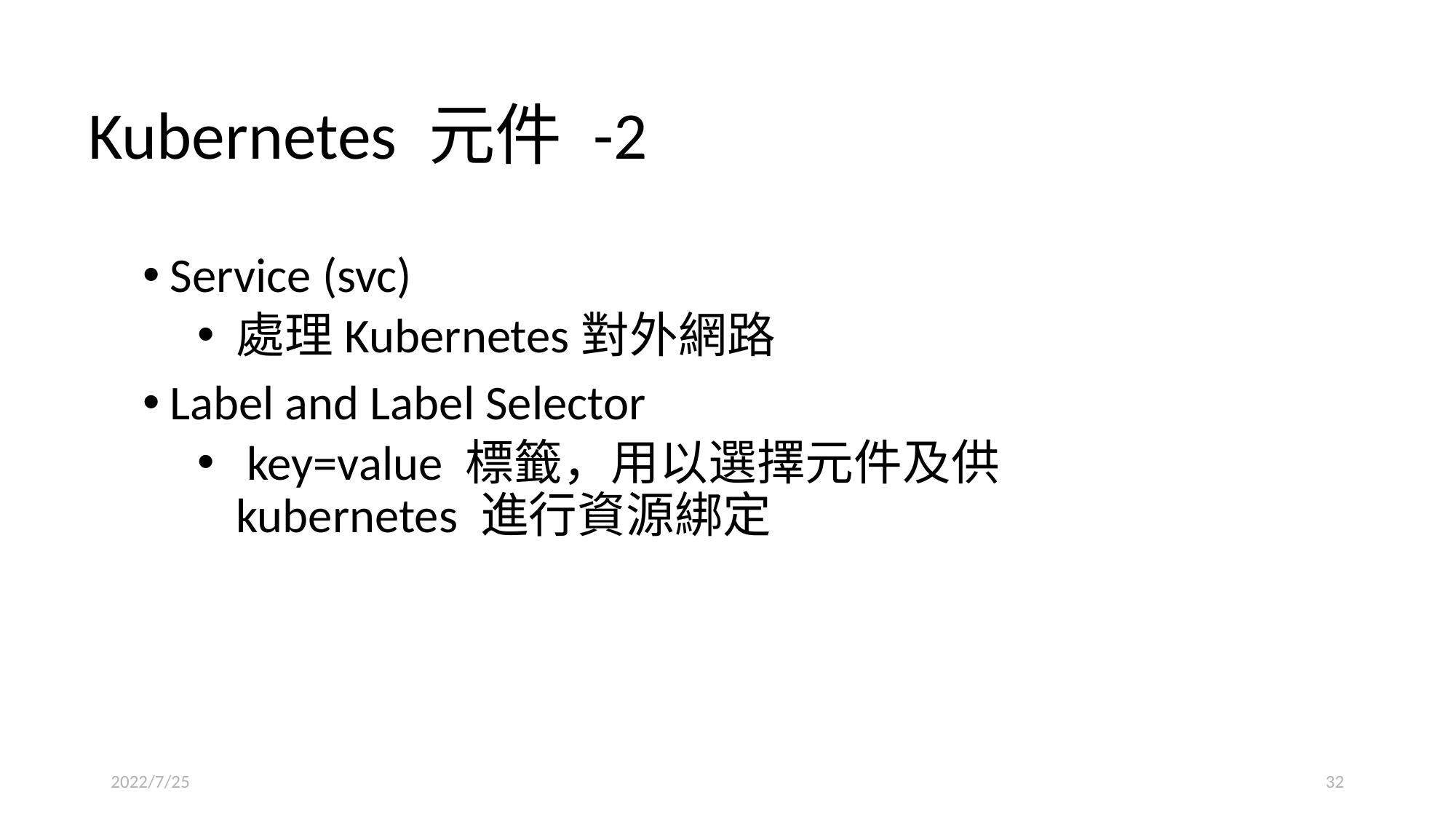

# Kubernetes 元件 -2
Service (svc)
處理Kubernetes對外網路
Label and Label Selector
 key=value 標籤，用以選擇元件及供kubernetes 進行資源綁定

2022/7/25
32